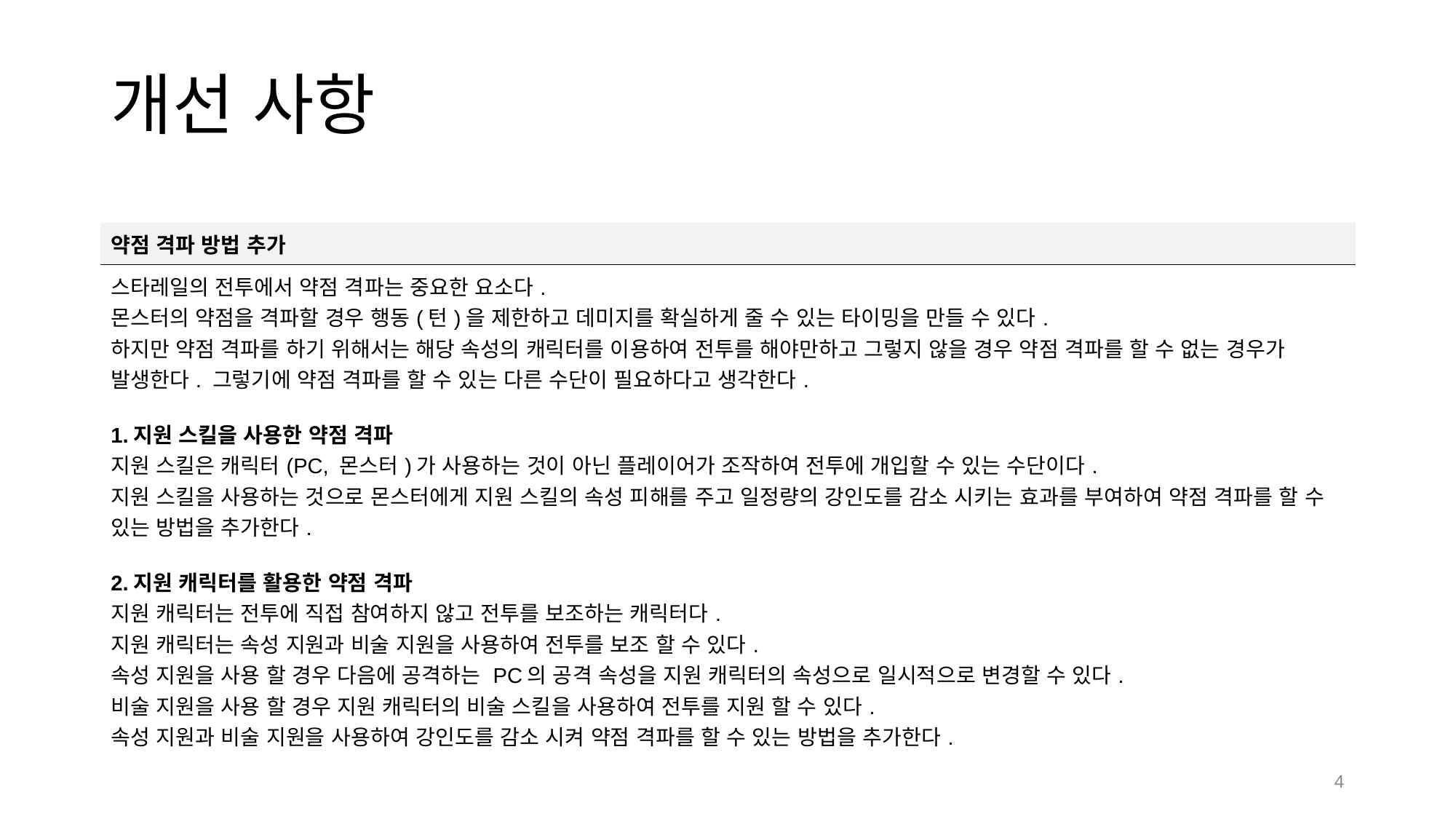

# 개선 사항
| 약점 격파 방법 추가 |
| --- |
| 스타레일의 전투에서 약점 격파는 중요한 요소다. 몬스터의 약점을 격파할 경우 행동(턴)을 제한하고 데미지를 확실하게 줄 수 있는 타이밍을 만들 수 있다. 하지만 약점 격파를 하기 위해서는 해당 속성의 캐릭터를 이용하여 전투를 해야만하고 그렇지 않을 경우 약점 격파를 할 수 없는 경우가 발생한다. 그렇기에 약점 격파를 할 수 있는 다른 수단이 필요하다고 생각한다. 1.지원 스킬을 사용한 약점 격파 지원 스킬은 캐릭터(PC, 몬스터)가 사용하는 것이 아닌 플레이어가 조작하여 전투에 개입할 수 있는 수단이다. 지원 스킬을 사용하는 것으로 몬스터에게 지원 스킬의 속성 피해를 주고 일정량의 강인도를 감소 시키는 효과를 부여하여 약점 격파를 할 수 있는 방법을 추가한다. 2.지원 캐릭터를 활용한 약점 격파 지원 캐릭터는 전투에 직접 참여하지 않고 전투를 보조하는 캐릭터다. 지원 캐릭터는 속성 지원과 비술 지원을 사용하여 전투를 보조 할 수 있다. 속성 지원을 사용 할 경우 다음에 공격하는 PC의 공격 속성을 지원 캐릭터의 속성으로 일시적으로 변경할 수 있다. 비술 지원을 사용 할 경우 지원 캐릭터의 비술 스킬을 사용하여 전투를 지원 할 수 있다. 속성 지원과 비술 지원을 사용하여 강인도를 감소 시켜 약점 격파를 할 수 있는 방법을 추가한다. |
4